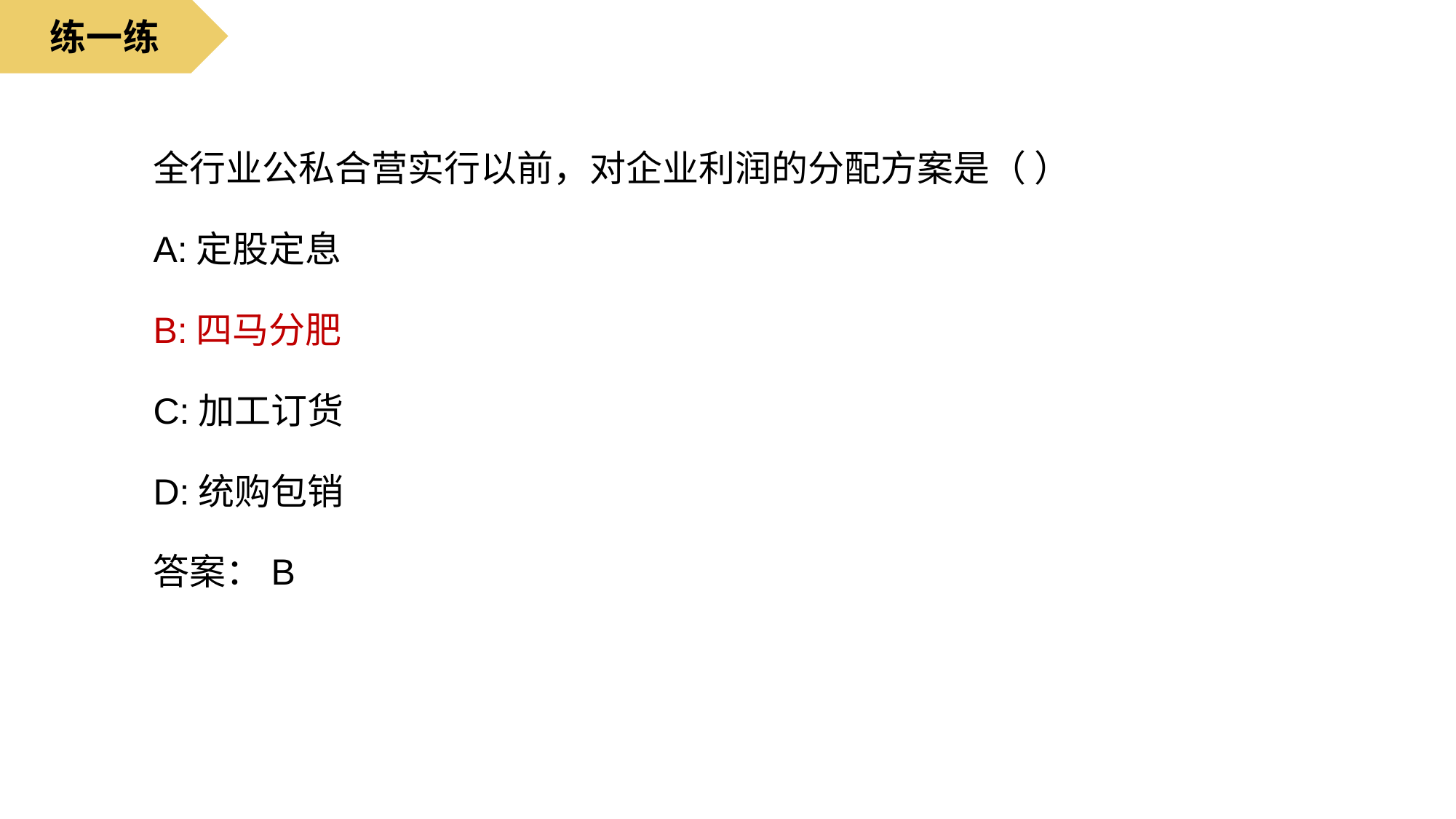

练一练
全行业公私合营实行以前，对企业利润的分配方案是（ ）
A:定股定息
B:四马分肥
C:加工订货
D:统购包销
答案：B